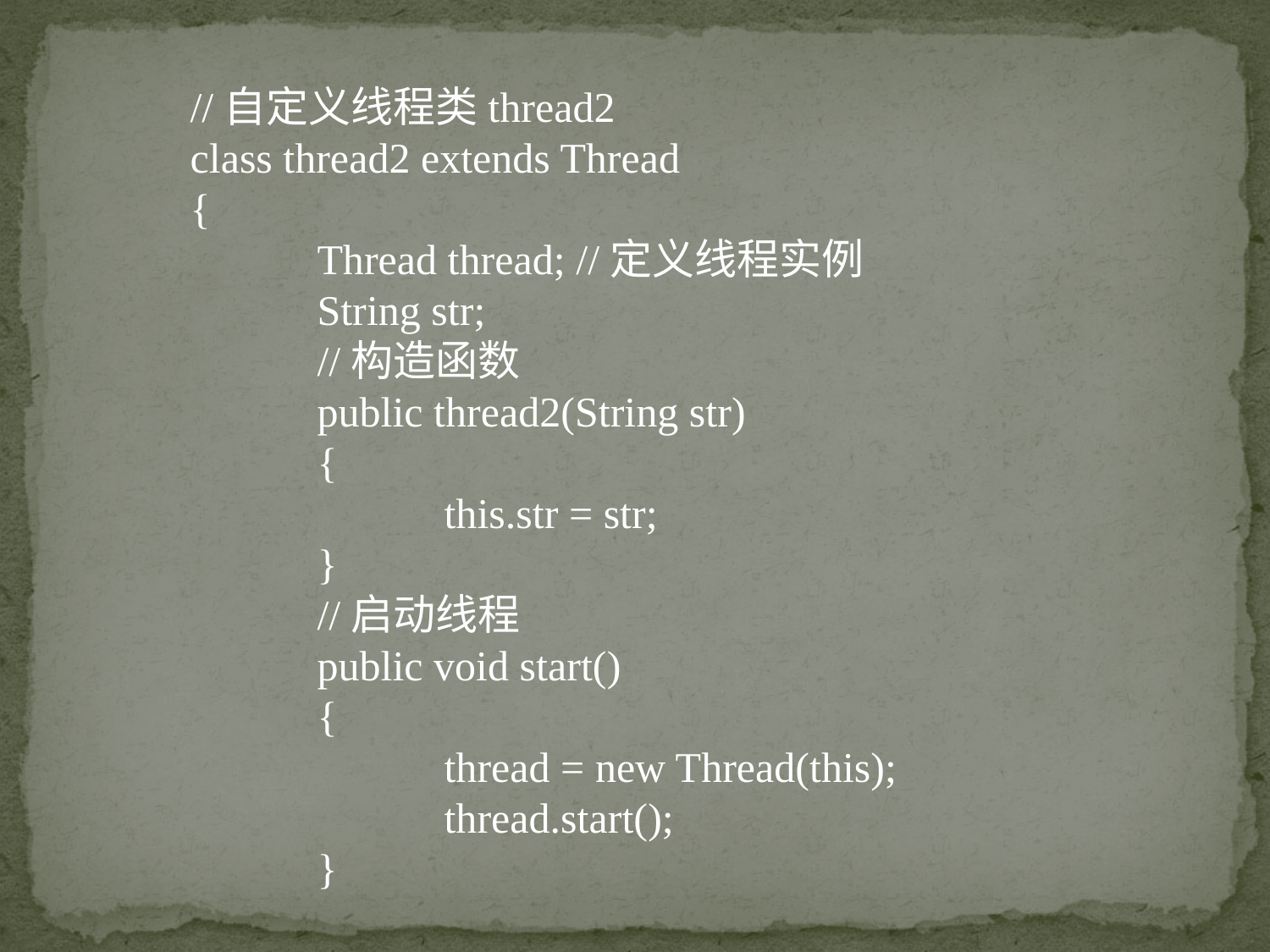

//自定义线程类thread2
class thread2 extends Thread
{
	Thread thread; //定义线程实例
	String str;
	//构造函数
	public thread2(String str)
	{
		this.str = str;
	}
	//启动线程
	public void start()
	{
		thread = new Thread(this);
		thread.start();
	}